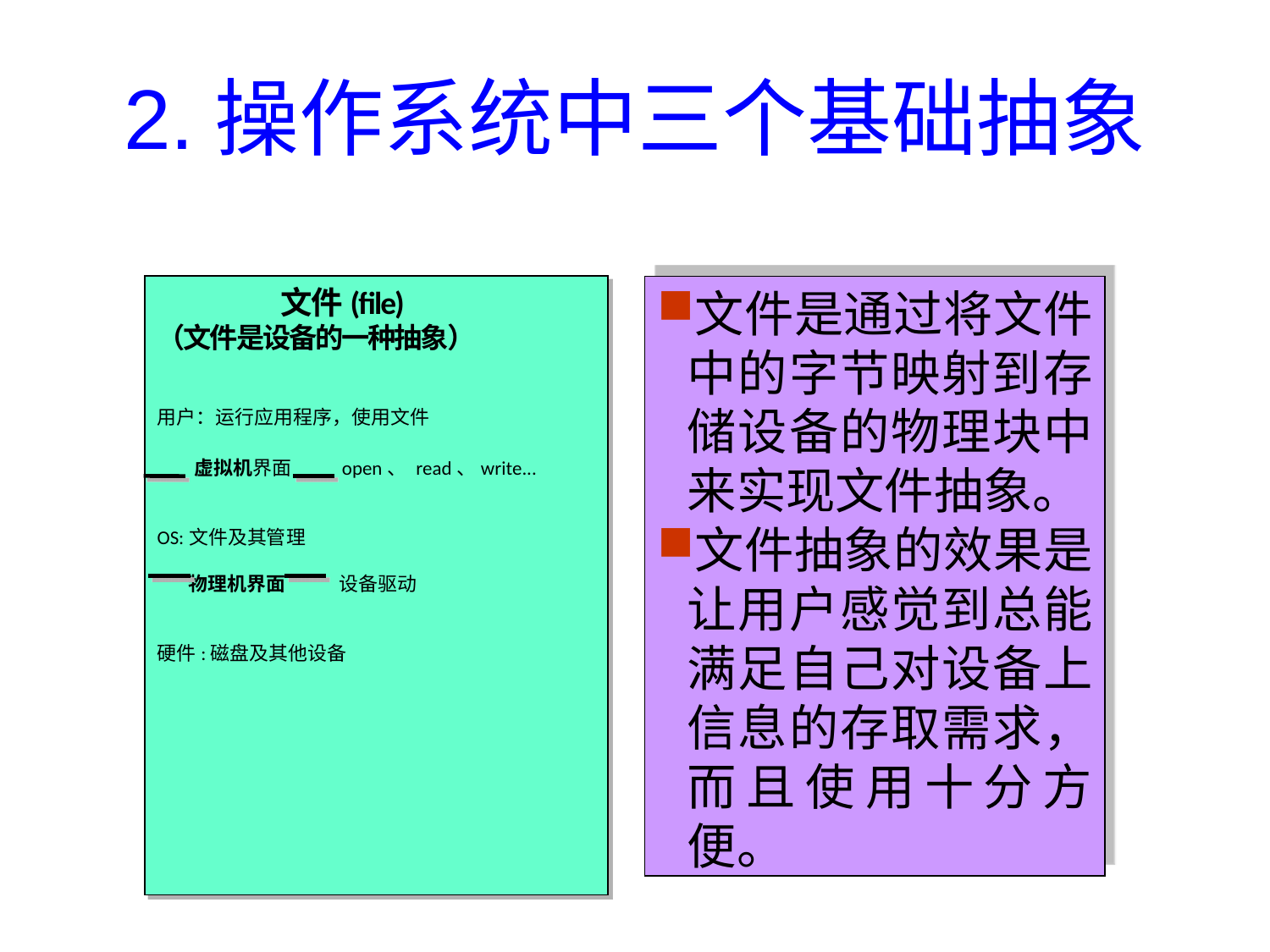

# 2.操作系统中三个基础抽象
                     文件(file)
（文件是设备的一种抽象）

用户：运行应用程序，使用文件
       虚拟机界面          open、 read、write...

OS:文件及其管理

      物理机界面            设备驱动

硬件:磁盘及其他设备
文件是通过将文件中的字节映射到存储设备的物理块中来实现文件抽象。
文件抽象的效果是让用户感觉到总能满足自己对设备上信息的存取需求，而且使用十分方便。